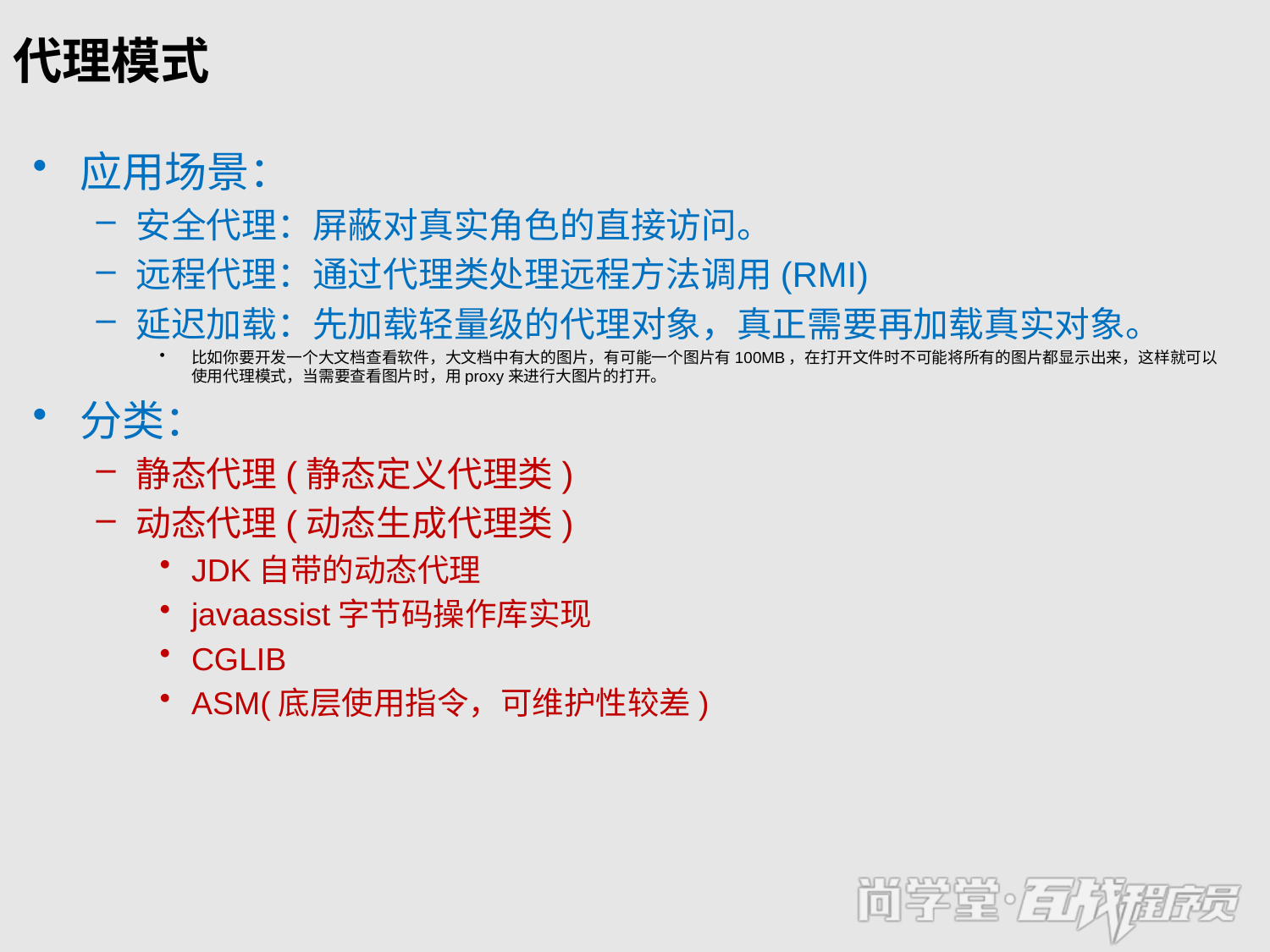

# 代理模式
应用场景：
安全代理：屏蔽对真实角色的直接访问。
远程代理：通过代理类处理远程方法调用(RMI)
延迟加载：先加载轻量级的代理对象，真正需要再加载真实对象。
比如你要开发一个大文档查看软件，大文档中有大的图片，有可能一个图片有100MB，在打开文件时不可能将所有的图片都显示出来，这样就可以使用代理模式，当需要查看图片时，用proxy来进行大图片的打开。
分类：
静态代理(静态定义代理类)
动态代理(动态生成代理类)
JDK自带的动态代理
javaassist字节码操作库实现
CGLIB
ASM(底层使用指令，可维护性较差)